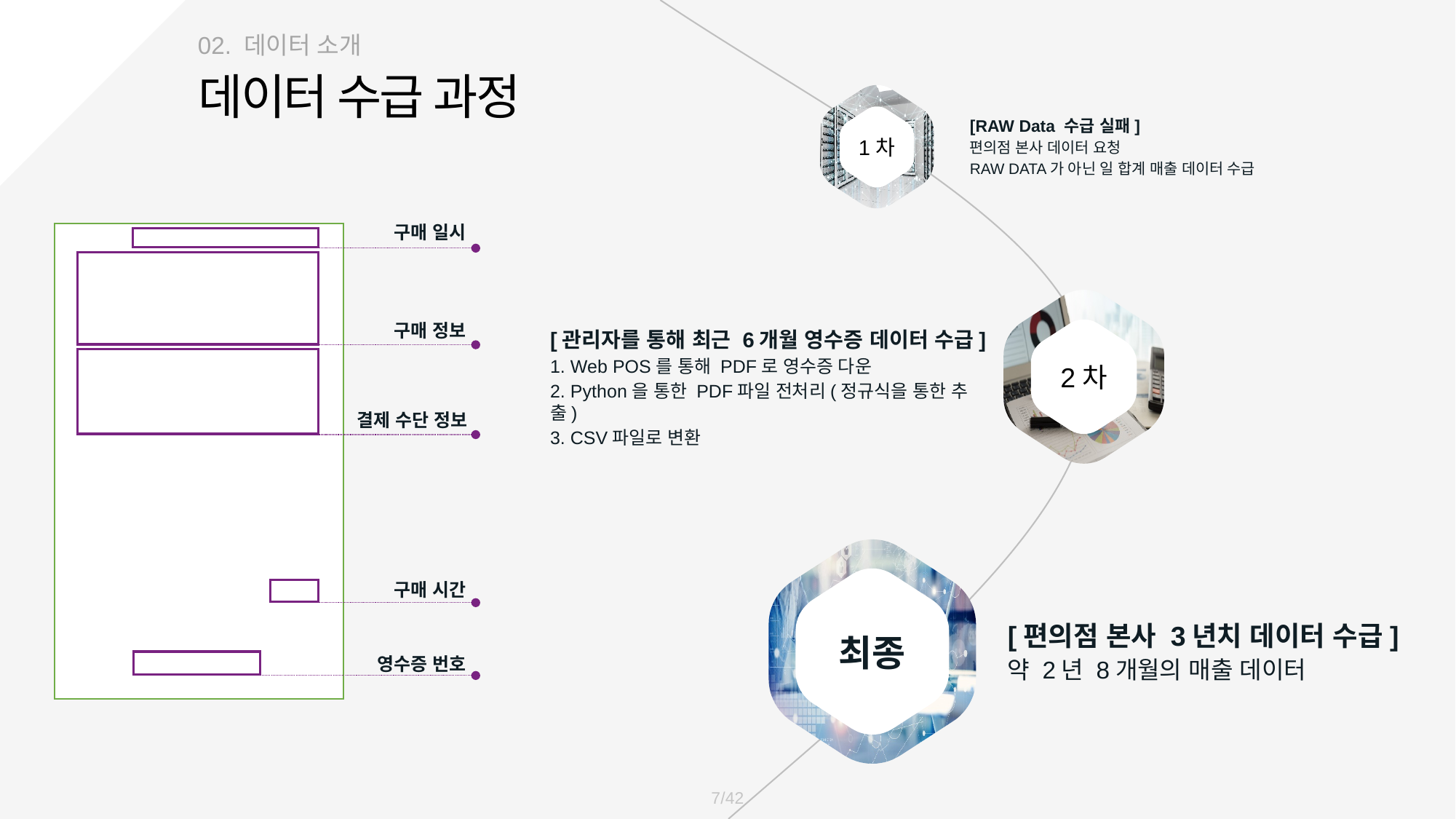

02. 데이터 소개
데이터 수급 과정

1차
[RAW Data 수급 실패]
편의점 본사 데이터 요청
RAW DATA가 아닌 일 합계 매출 데이터 수급
구매 일시

구매 정보
2차
[관리자를 통해 최근 6개월 영수증 데이터 수급]
1. Web POS를 통해 PDF로 영수증 다운
2. Python을 통한 PDF파일 전처리(정규식을 통한 추출)
3. CSV파일로 변환

결제 수단 정보

최종
구매 시간

[편의점 본사 3년치 데이터 수급]
약 2년 8개월의 매출 데이터
영수증 번호

7